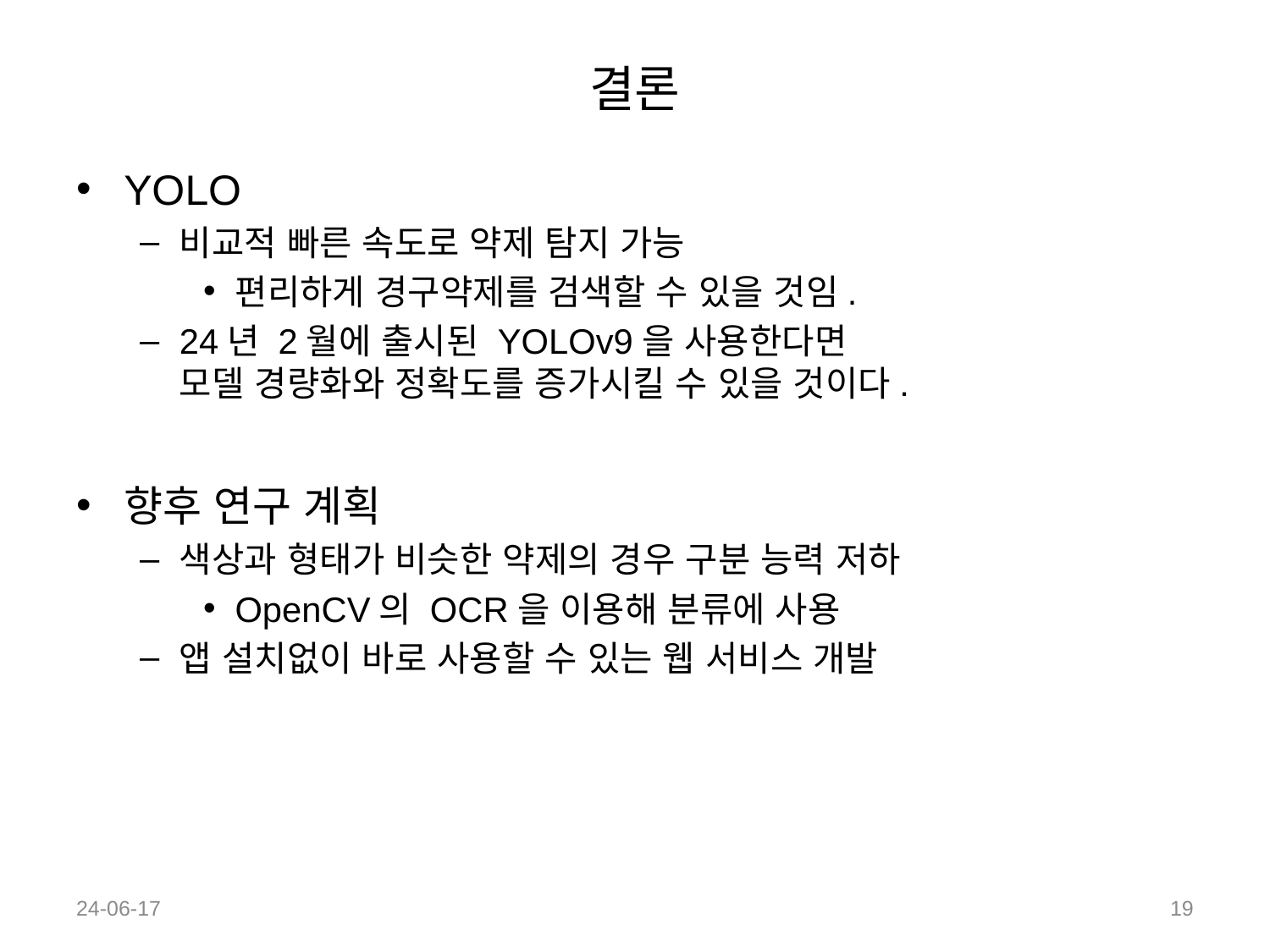

# 결론
YOLO
비교적 빠른 속도로 약제 탐지 가능
편리하게 경구약제를 검색할 수 있을 것임.
24년 2월에 출시된 YOLOv9을 사용한다면
모델 경량화와 정확도를 증가시킬 수 있을 것이다.

향후 연구 계획
색상과 형태가 비슷한 약제의 경우 구분 능력 저하
OpenCV의 OCR을 이용해 분류에 사용
앱 설치없이 바로 사용할 수 있는 웹 서비스 개발
24-06-17
19